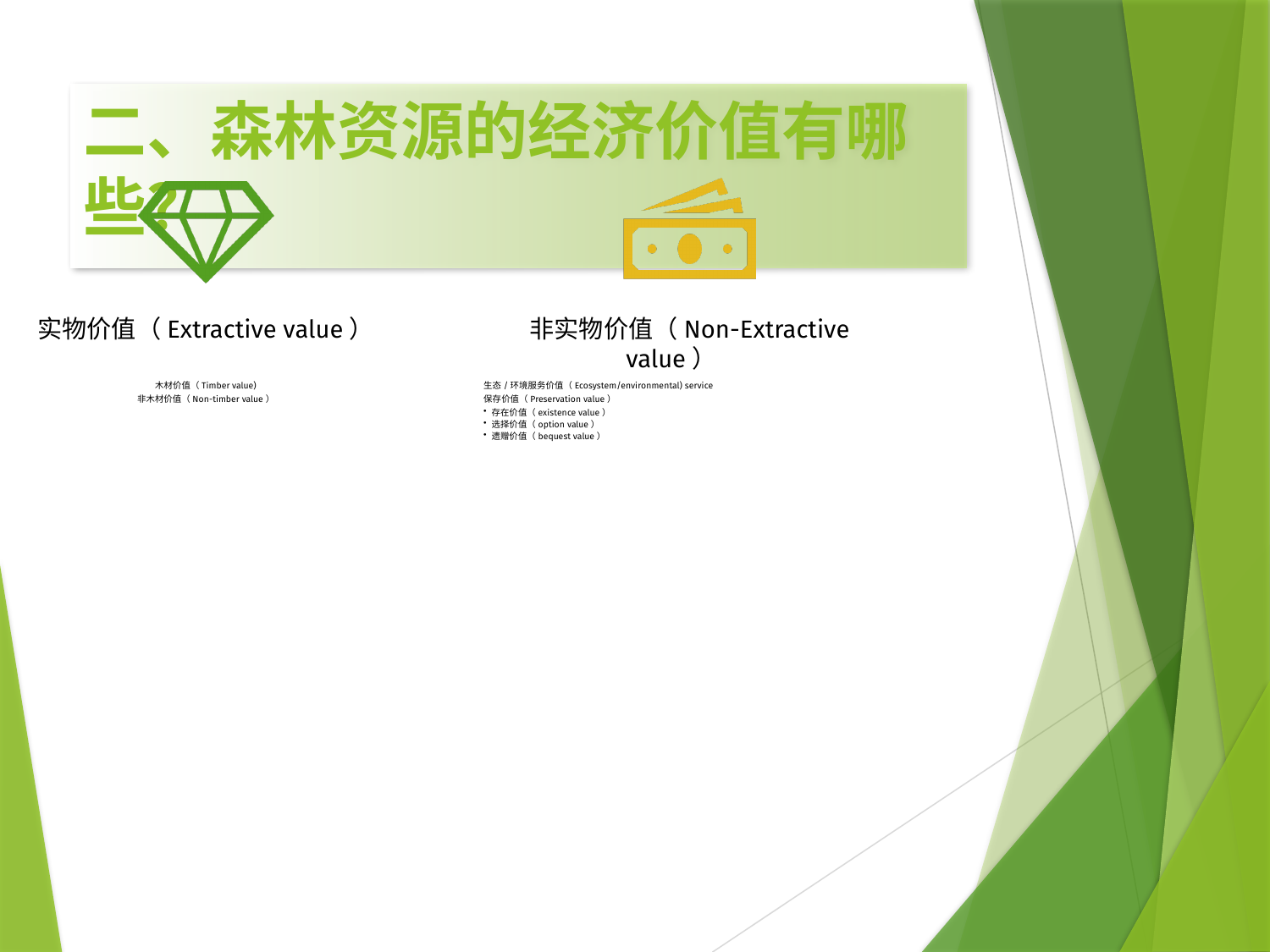

# 二、森林资源的经济价值有哪些？
实物价值（Extractive value）
木材价值（Timber value)
非木材价值（Non-timber value）
非实物价值（Non-Extractive value）
生态/环境服务价值（Ecosystem/environmental) service
保存价值（Preservation value）
存在价值（existence value）
选择价值（option value）
遗赠价值（bequest value）